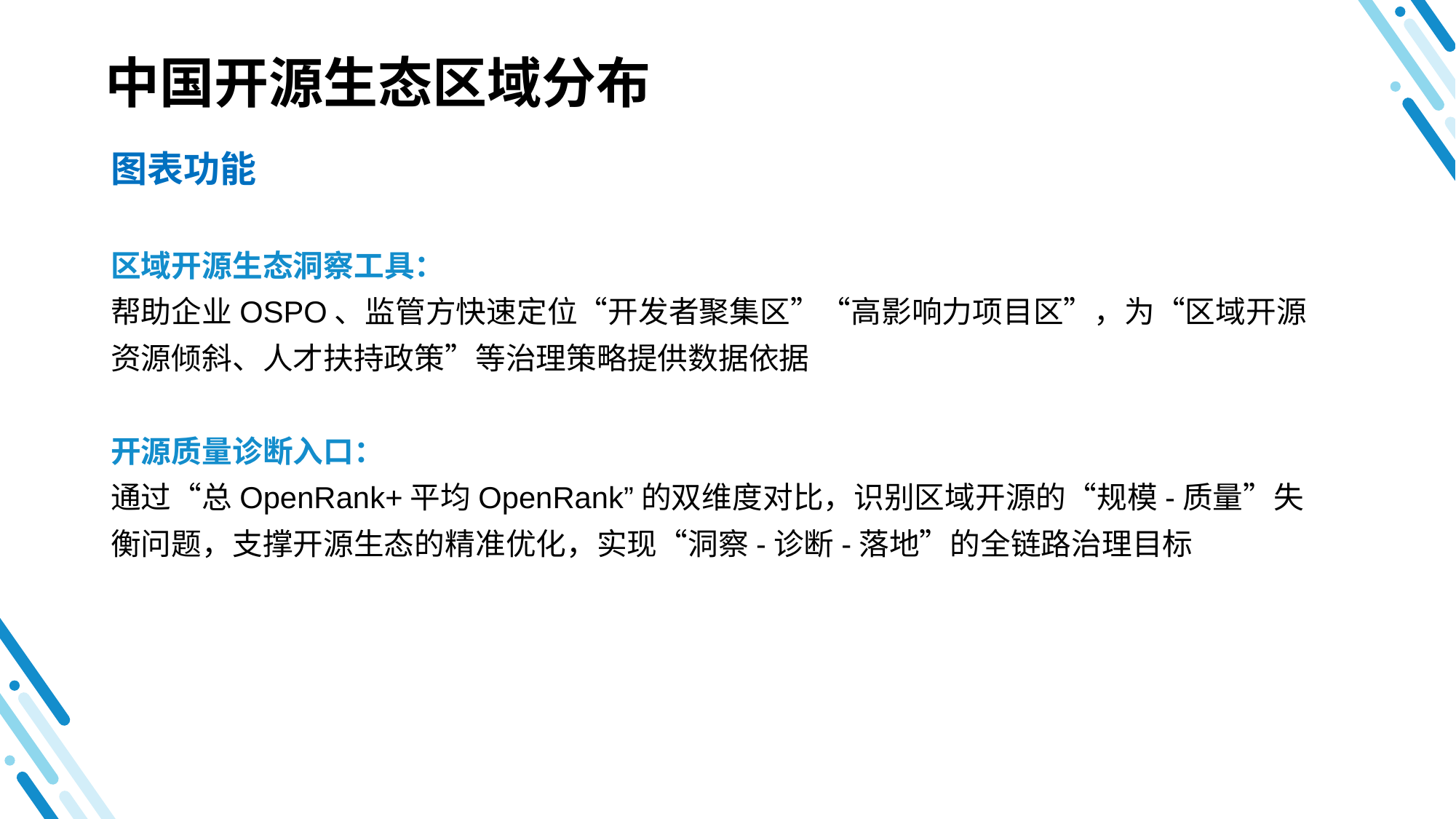

中国开源生态区域分布
图表功能

区域开源生态洞察工具：
帮助企业OSPO、监管方快速定位“开发者聚集区”“高影响力项目区”，为“区域开源资源倾斜、人才扶持政策”等治理策略提供数据依据

开源质量诊断入口：
通过“总OpenRank+平均OpenRank”的双维度对比，识别区域开源的“规模-质量”失衡问题，支撑开源生态的精准优化，实现“洞察-诊断-落地”的全链路治理目标